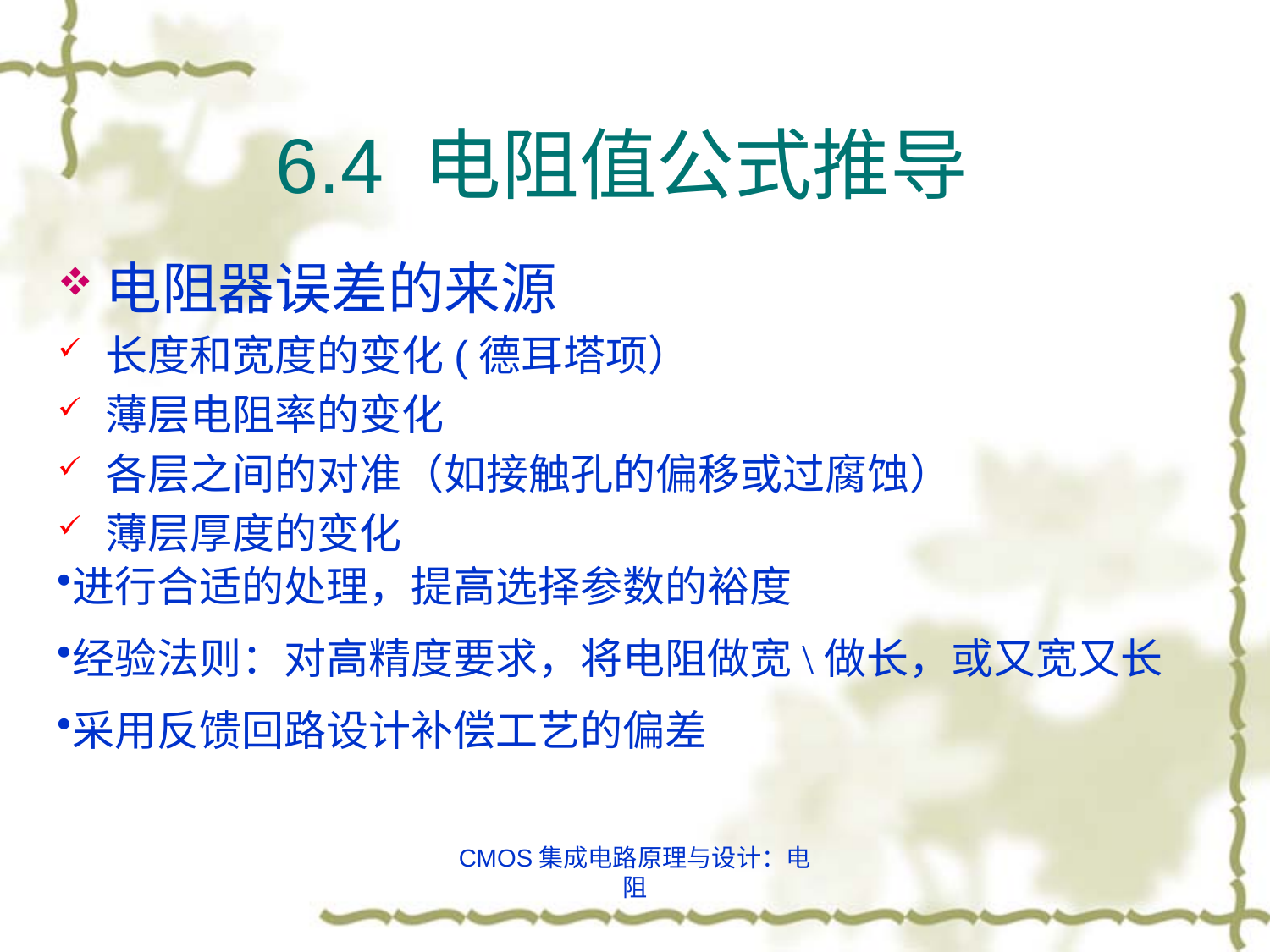

6.4 电阻值公式推导
#
电阻器误差的来源
长度和宽度的变化(德耳塔项）
薄层电阻率的变化
各层之间的对准（如接触孔的偏移或过腐蚀）
薄层厚度的变化

进行合适的处理，提高选择参数的裕度
经验法则：对高精度要求，将电阻做宽\做长，或又宽又长
采用反馈回路设计补偿工艺的偏差

CMOS集成电路原理与设计：电阻
39